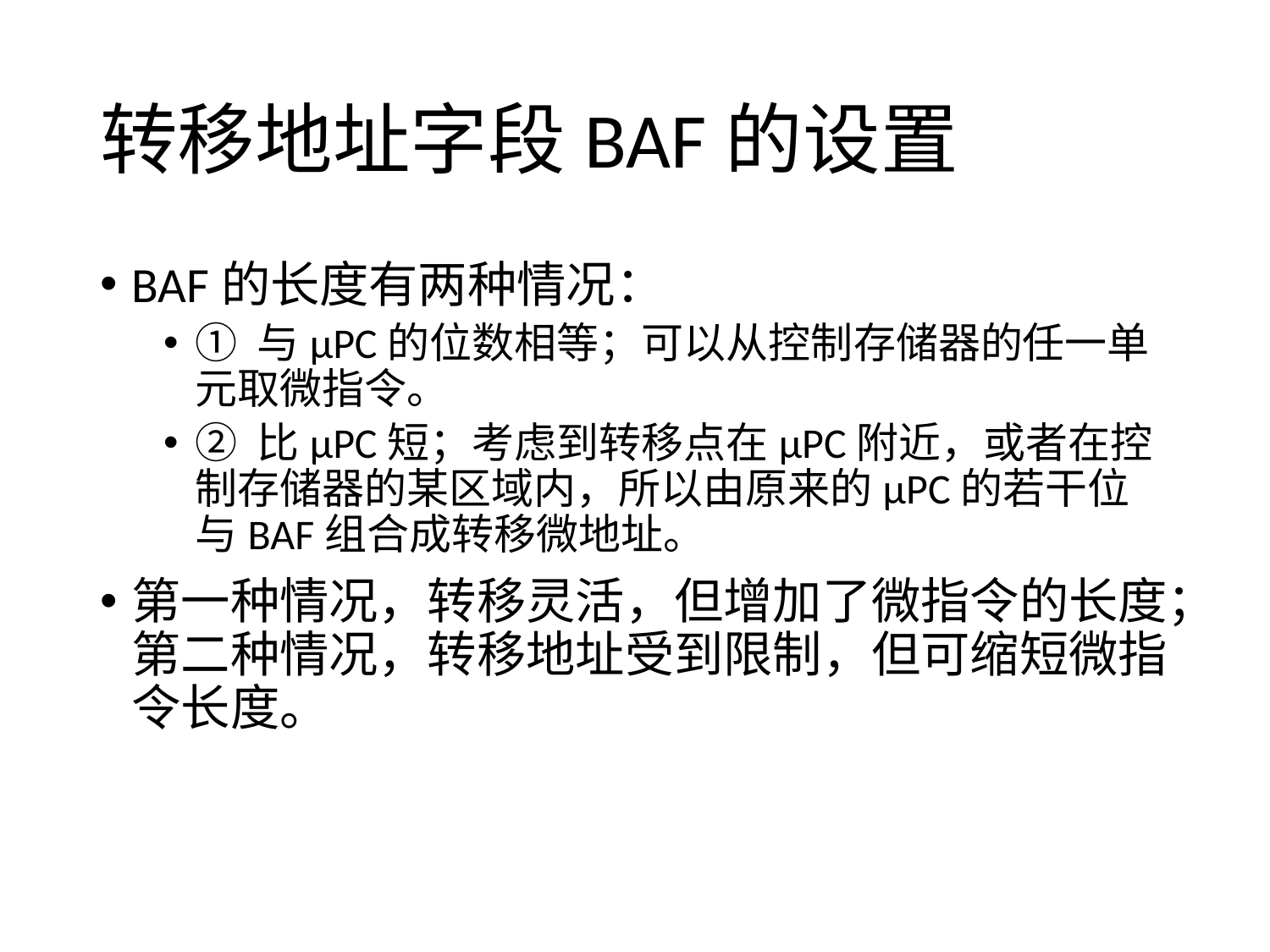

# 转移地址字段BAF的设置
BAF的长度有两种情况：
① 与μPC的位数相等；可以从控制存储器的任一单元取微指令。
② 比μPC短；考虑到转移点在μPC附近，或者在控制存储器的某区域内，所以由原来的μPC的若干位与BAF组合成转移微地址。
第一种情况，转移灵活，但增加了微指令的长度；第二种情况，转移地址受到限制，但可缩短微指令长度。